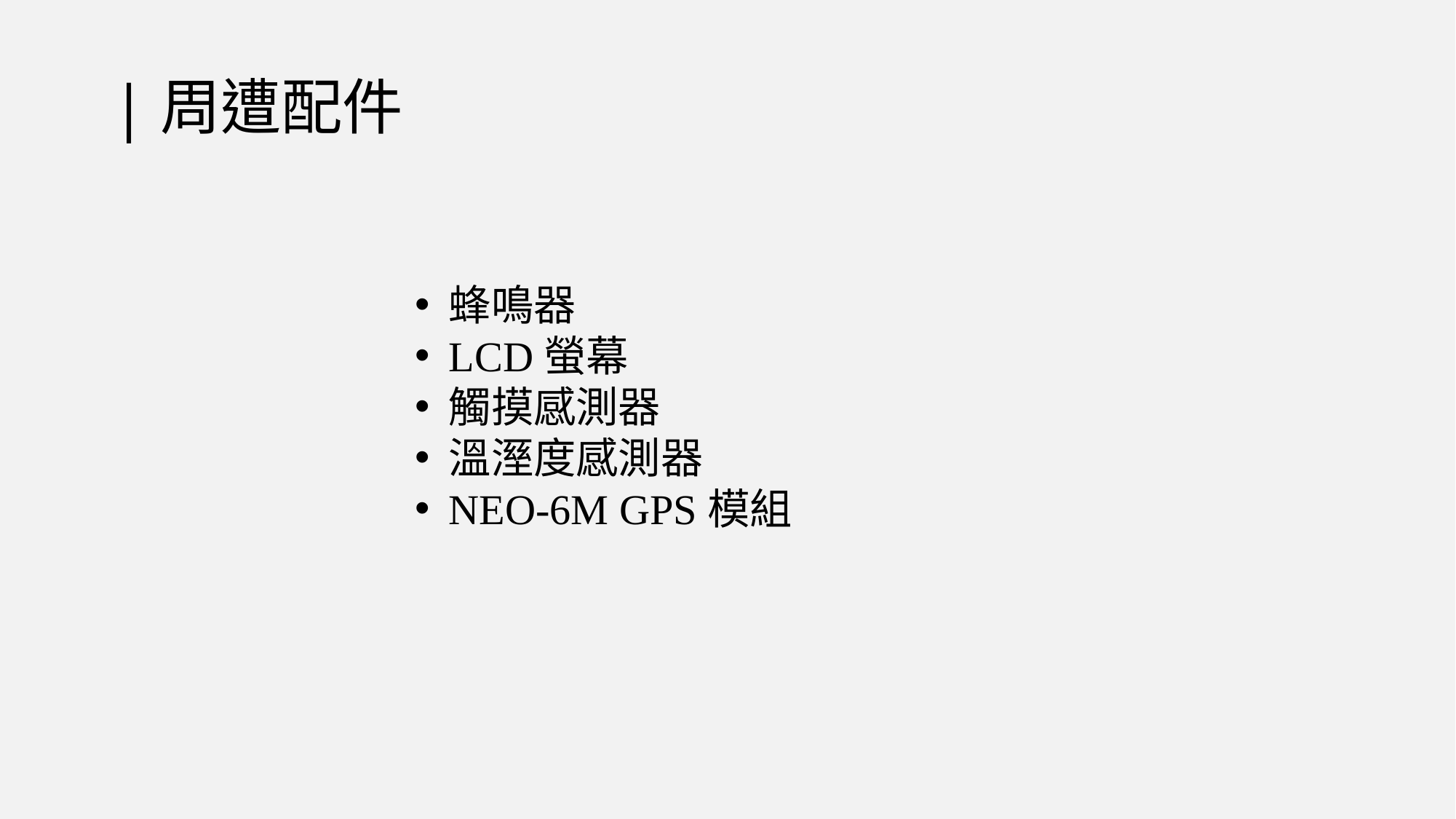

# |周遭配件

蜂鳴器
LCD螢幕
觸摸感測器
溫溼度感測器
NEO-6M GPS模組